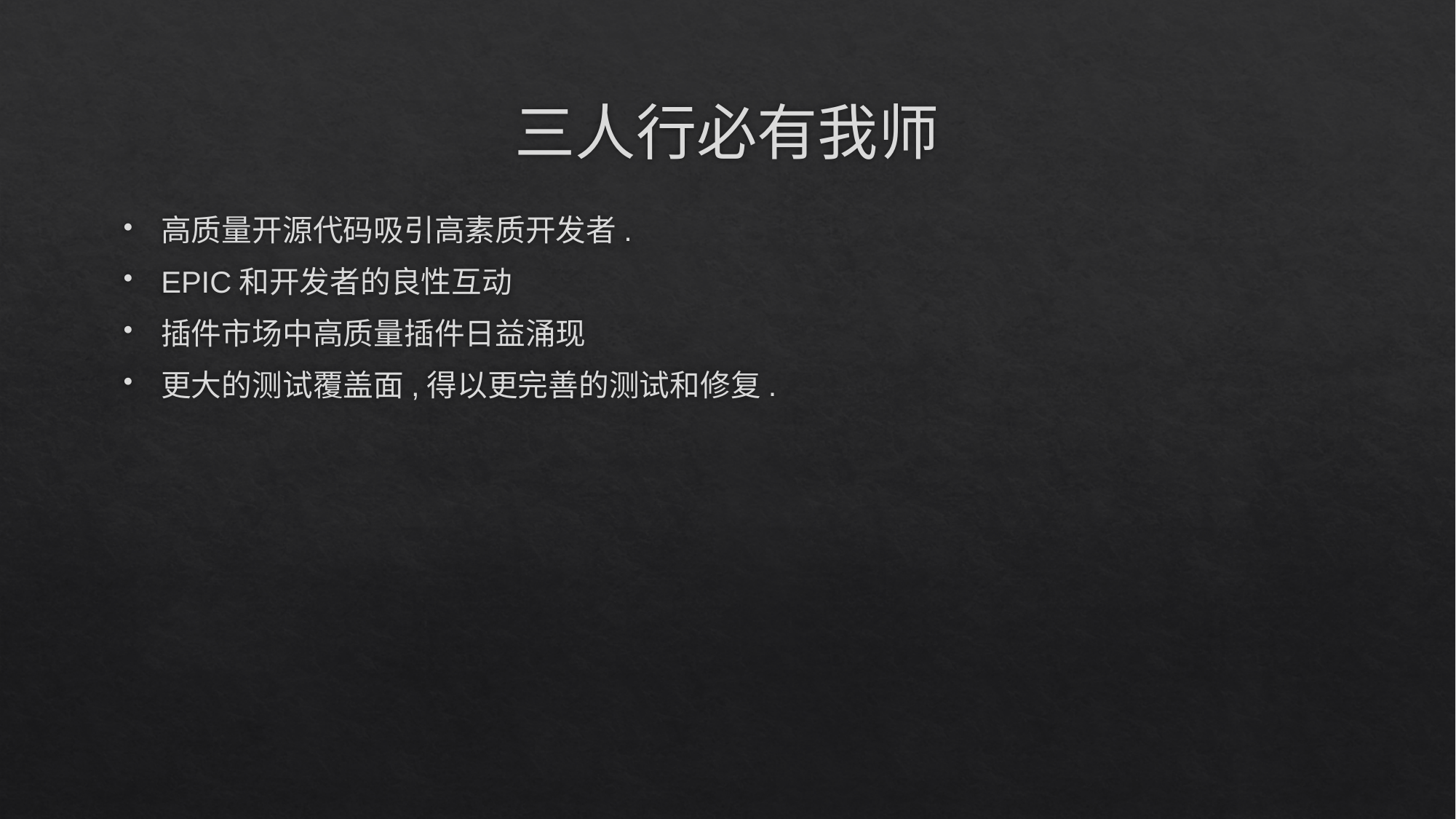

# 三人行必有我师
高质量开源代码吸引高素质开发者.
EPIC和开发者的良性互动
插件市场中高质量插件日益涌现
更大的测试覆盖面,得以更完善的测试和修复.